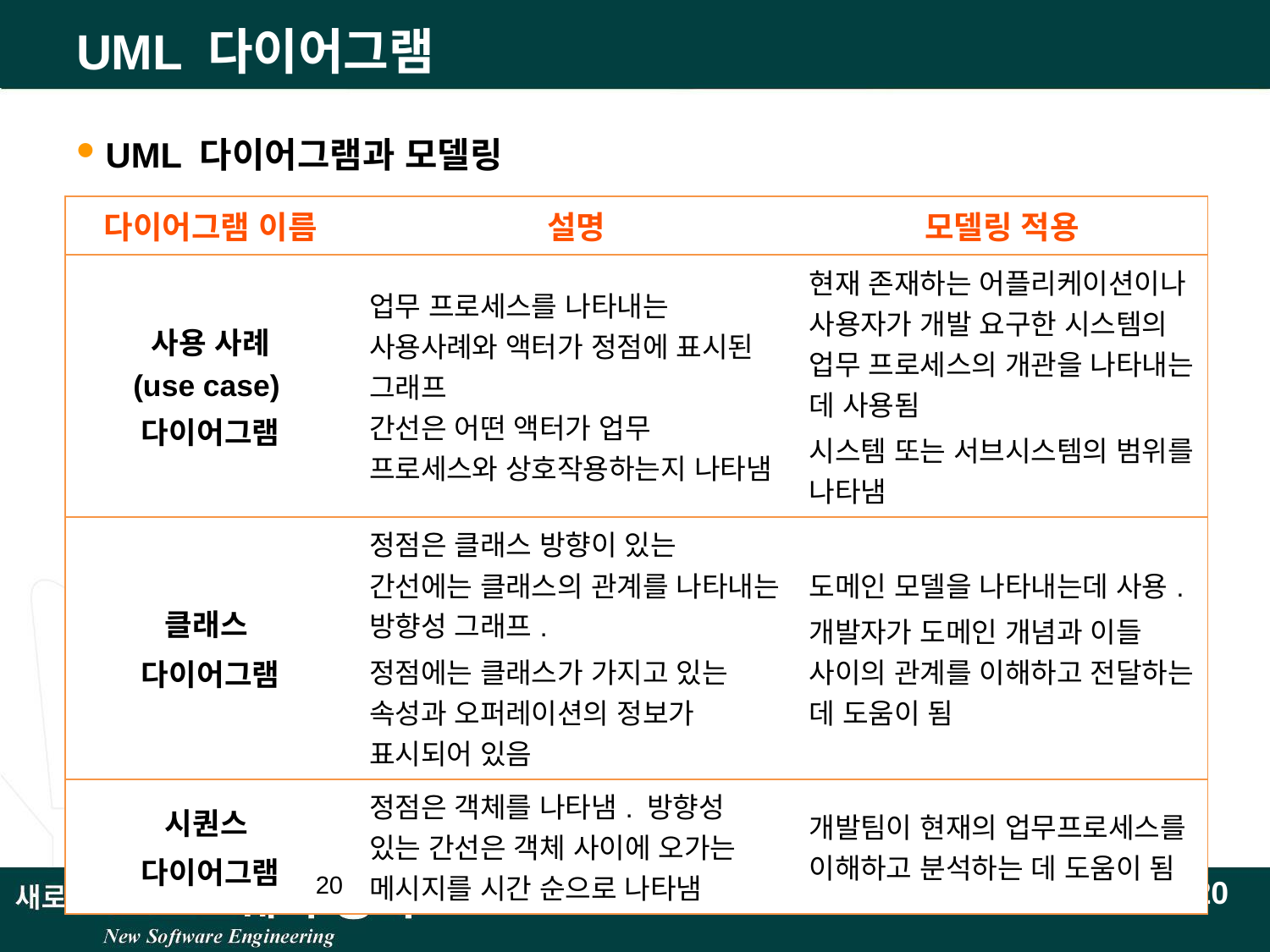

# UML 다이어그램
UML 다이어그램과 모델링
| 다이어그램 이름 | 설명 | 모델링 적용 |
| --- | --- | --- |
| 사용 사례 (use case) 다이어그램 | 업무 프로세스를 나타내는 사용사례와 액터가 정점에 표시된 그래프 간선은 어떤 액터가 업무 프로세스와 상호작용하는지 나타냄 | 현재 존재하는 어플리케이션이나 사용자가 개발 요구한 시스템의 업무 프로세스의 개관을 나타내는 데 사용됨 시스템 또는 서브시스템의 범위를 나타냄 |
| 클래스 다이어그램 | 정점은 클래스 방향이 있는 간선에는 클래스의 관계를 나타내는 방향성 그래프. 정점에는 클래스가 가지고 있는 속성과 오퍼레이션의 정보가 표시되어 있음 | 도메인 모델을 나타내는데 사용. 개발자가 도메인 개념과 이들 사이의 관계를 이해하고 전달하는 데 도움이 됨 |
| 시퀀스 다이어그램 | 정점은 객체를 나타냄. 방향성 있는 간선은 객체 사이에 오가는 메시지를 시간 순으로 나타냄 | 개발팀이 현재의 업무프로세스를 이해하고 분석하는 데 도움이 됨 |
20